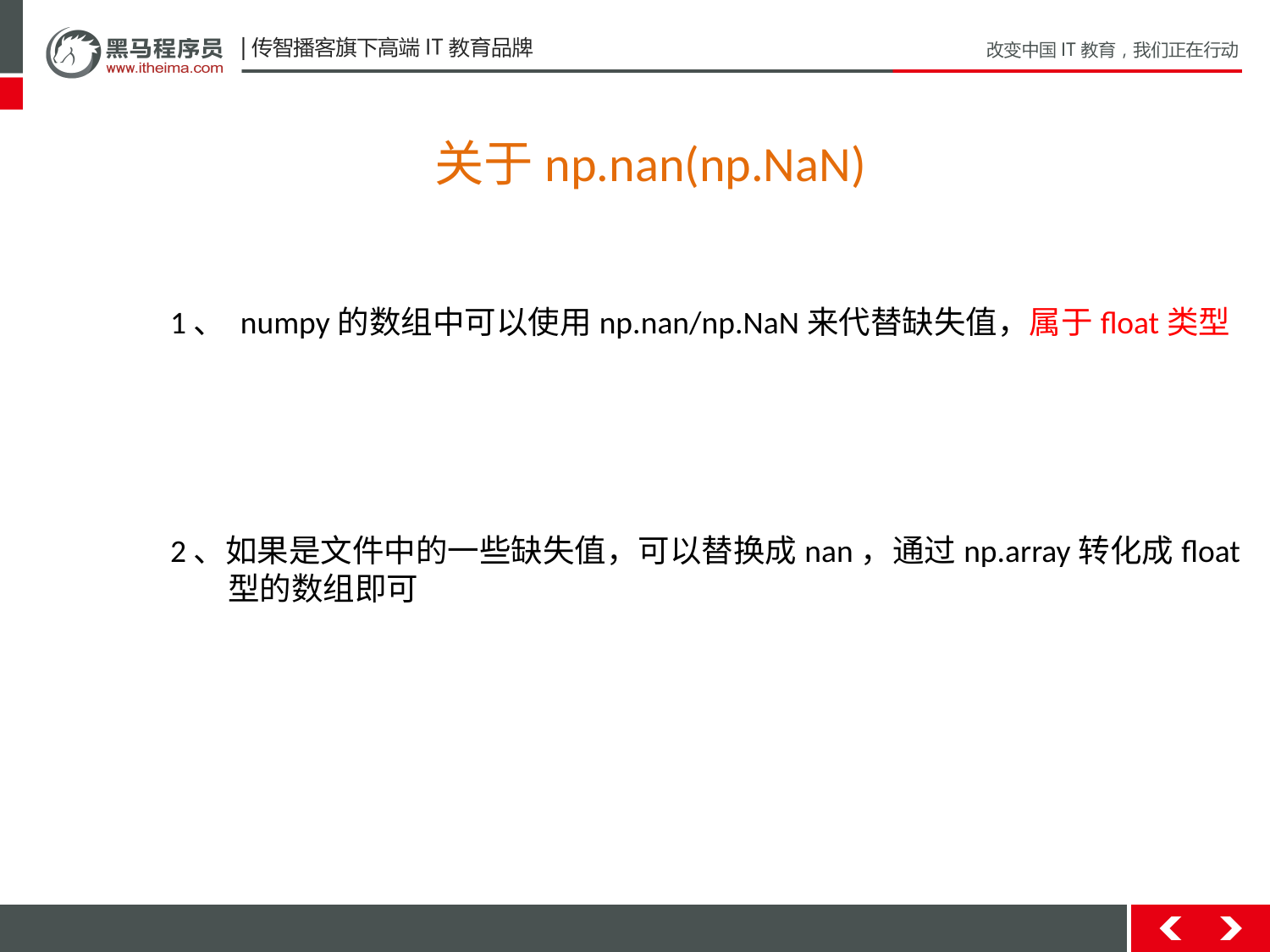

关于np.nan(np.NaN)
1、 numpy的数组中可以使用np.nan/np.NaN来代替缺失值，属于float类型

2、如果是文件中的一些缺失值，可以替换成nan，通过np.array转化成float
       型的数组即可